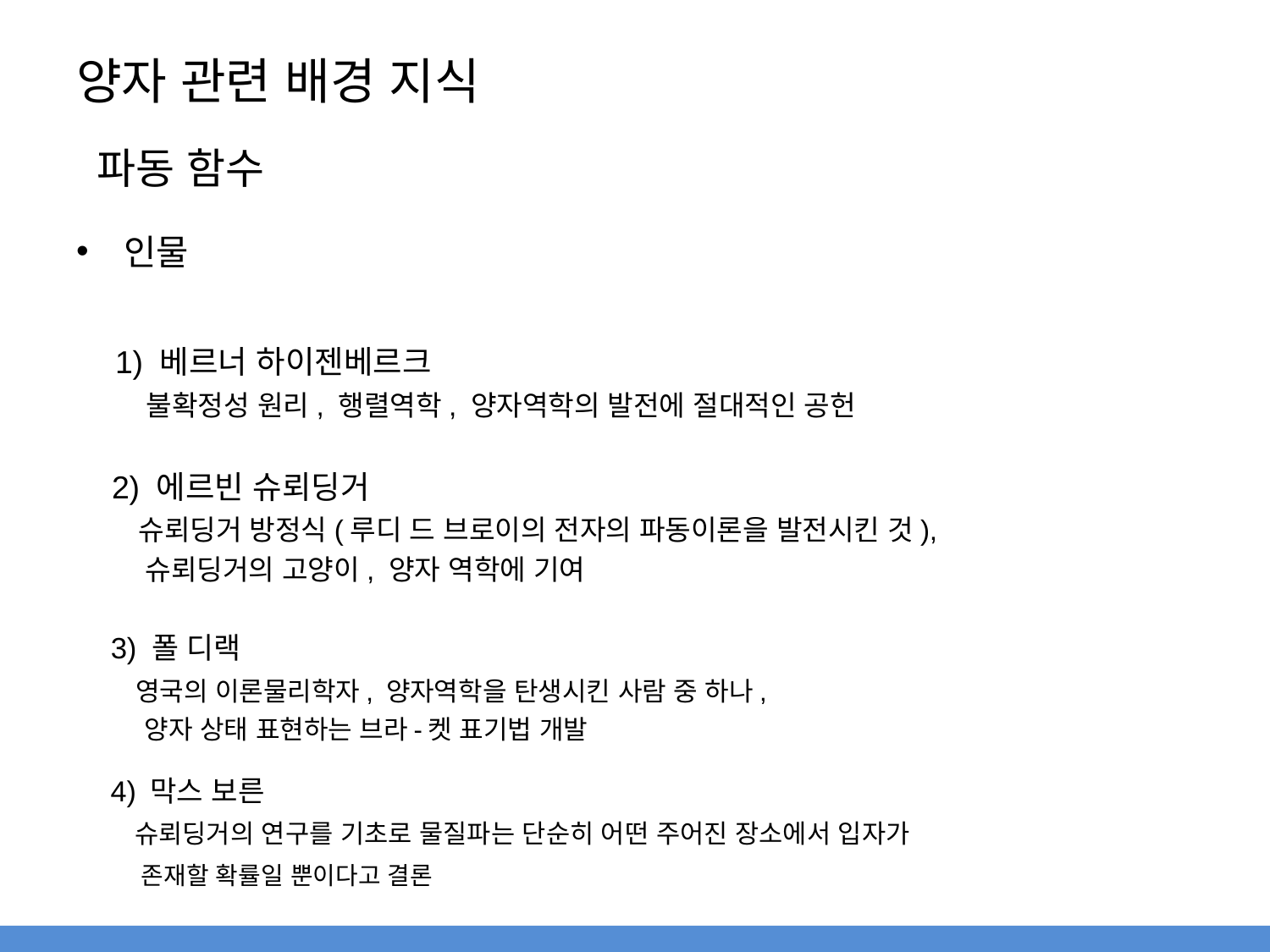

# 양자 관련 배경 지식
파동 함수
인물
    1) 베르너 하이젠베르크
         불확정성 원리, 행렬역학, 양자역학의 발전에 절대적인 공헌
    2) 에르빈 슈뢰딩거
        슈뢰딩거 방정식(루디 드 브로이의 전자의 파동이론을 발전시킨 것),
        슈뢰딩거의 고양이, 양자 역학에 기여
 3) 폴 디랙
    영국의 이론물리학자, 양자역학을 탄생시킨 사람 중 하나,
     양자 상태 표현하는 브라-켓 표기법 개발
 4) 막스 보른
    슈뢰딩거의 연구를 기초로 물질파는 단순히 어떤 주어진 장소에서 입자가
     존재할 확률일 뿐이다고 결론